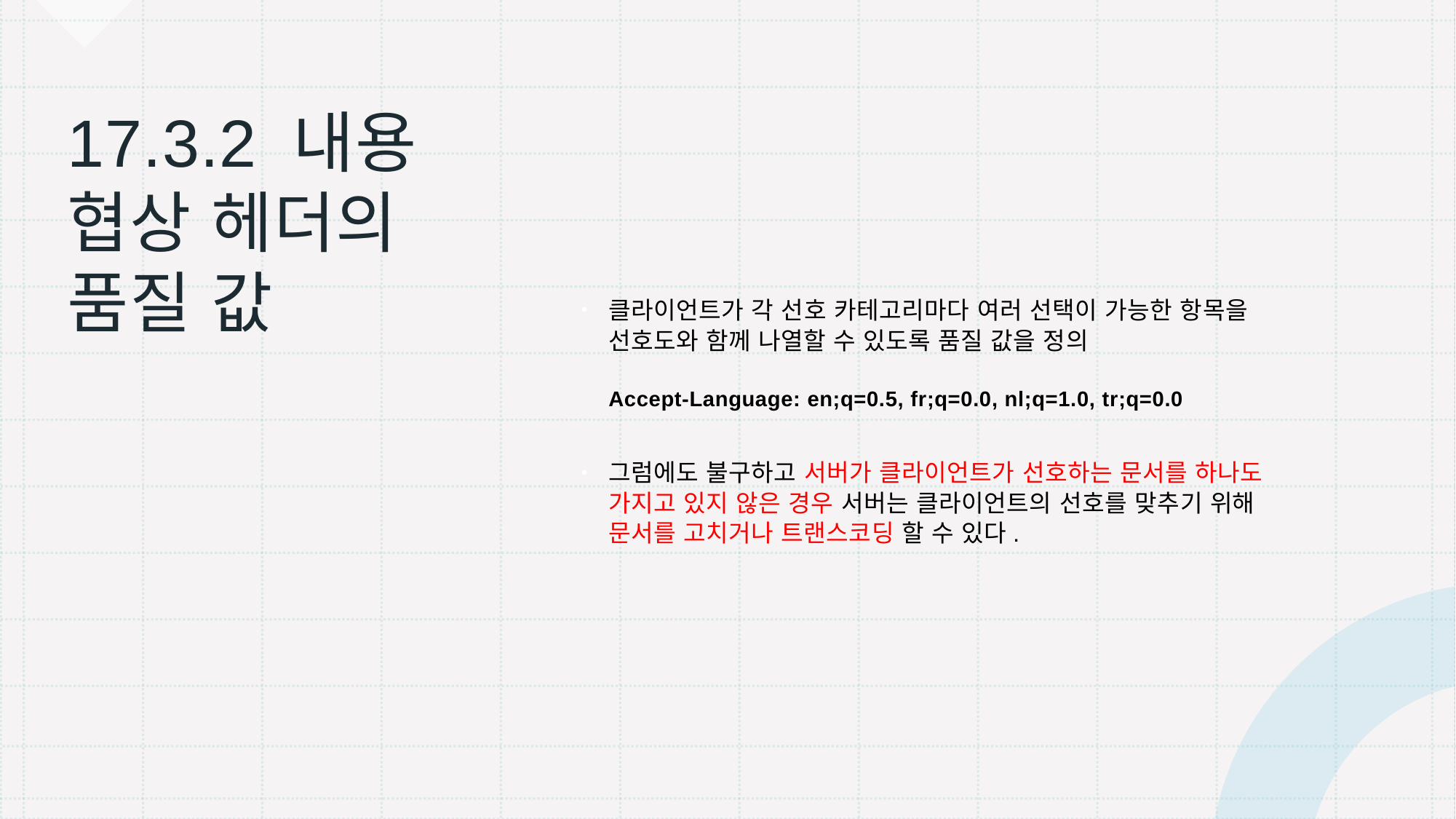

클라이언트가 각 선호 카테고리마다 여러 선택이 가능한 항목을 선호도와 함께 나열할 수 있도록 품질 값을 정의
Accept-Language: en;q=0.5, fr;q=0.0, nl;q=1.0, tr;q=0.0

그럼에도 불구하고 서버가 클라이언트가 선호하는 문서를 하나도 가지고 있지 않은 경우 서버는 클라이언트의 선호를 맞추기 위해 문서를 고치거나 트랜스코딩 할 수 있다.
# 17.3.2 내용 협상 헤더의 품질 값